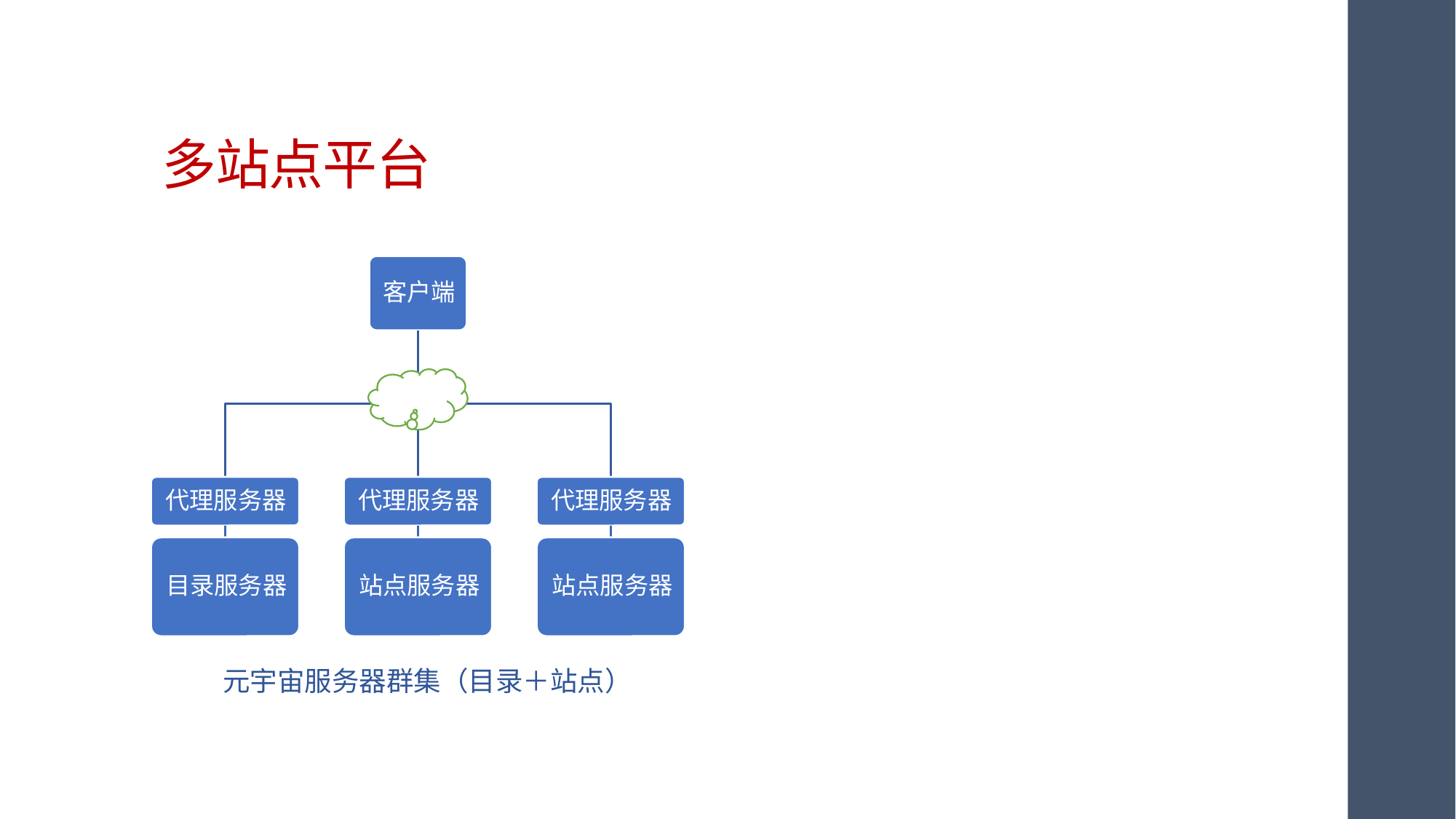

# 多站点平台
客户端
代理服务器
目录服务器
代理服务器
站点服务器
代理服务器
站点服务器

元宇宙服务器群集（目录＋站点）